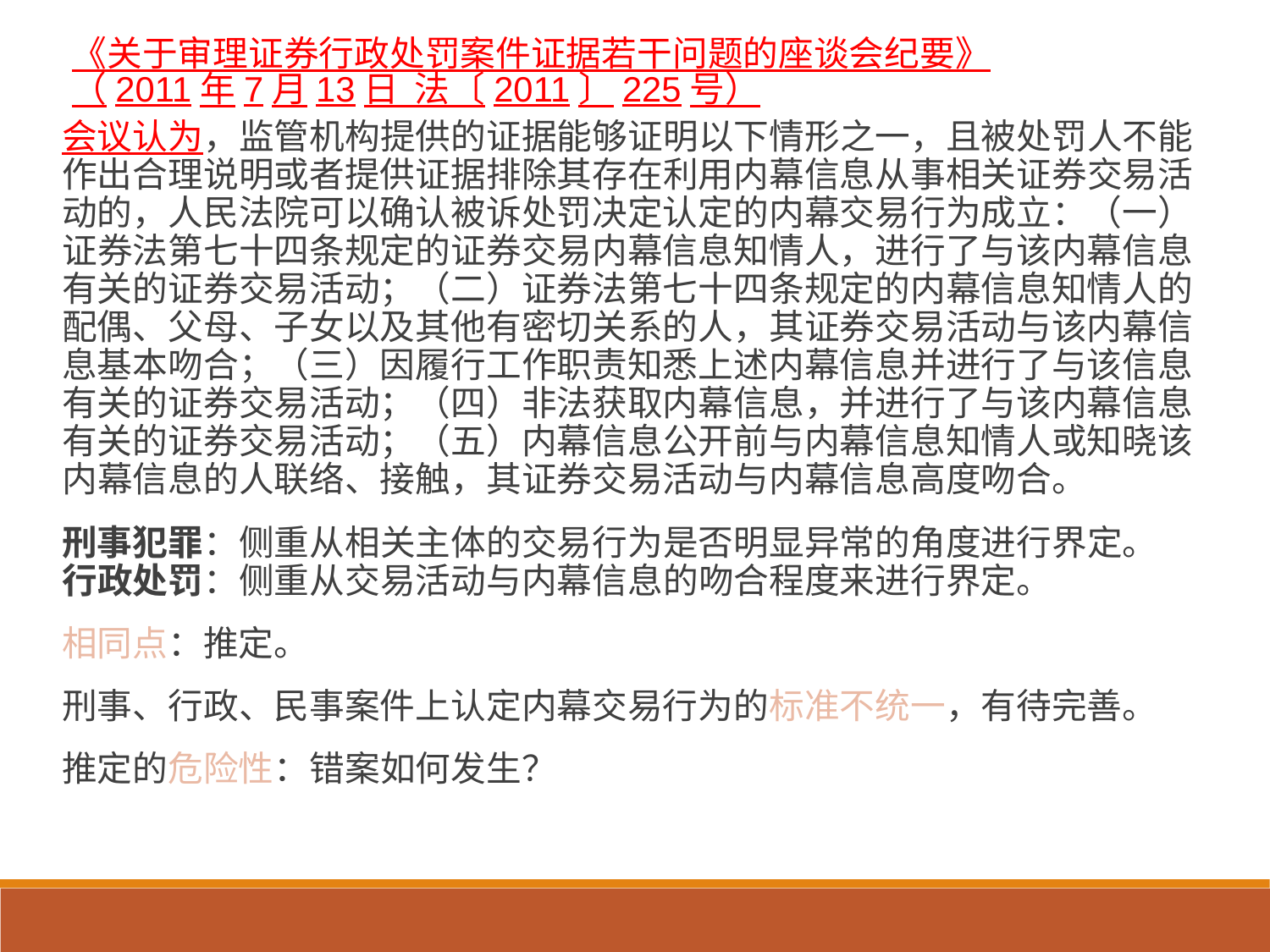

# 《关于审理证券行政处罚案件证据若干问题的座谈会纪要》 （2011年7月13日  法〔2011〕225号）
会议认为，监管机构提供的证据能够证明以下情形之一，且被处罚人不能作出合理说明或者提供证据排除其存在利用内幕信息从事相关证券交易活动的，人民法院可以确认被诉处罚决定认定的内幕交易行为成立：（一）证券法第七十四条规定的证券交易内幕信息知情人，进行了与该内幕信息有关的证券交易活动；（二）证券法第七十四条规定的内幕信息知情人的配偶、父母、子女以及其他有密切关系的人，其证券交易活动与该内幕信息基本吻合；（三）因履行工作职责知悉上述内幕信息并进行了与该信息有关的证券交易活动；（四）非法获取内幕信息，并进行了与该内幕信息有关的证券交易活动；（五）内幕信息公开前与内幕信息知情人或知晓该内幕信息的人联络、接触，其证券交易活动与内幕信息高度吻合。
刑事犯罪：侧重从相关主体的交易行为是否明显异常的角度进行界定。
行政处罚：侧重从交易活动与内幕信息的吻合程度来进行界定。
相同点：推定。
刑事、行政、民事案件上认定内幕交易行为的标准不统一，有待完善。
推定的危险性：错案如何发生？